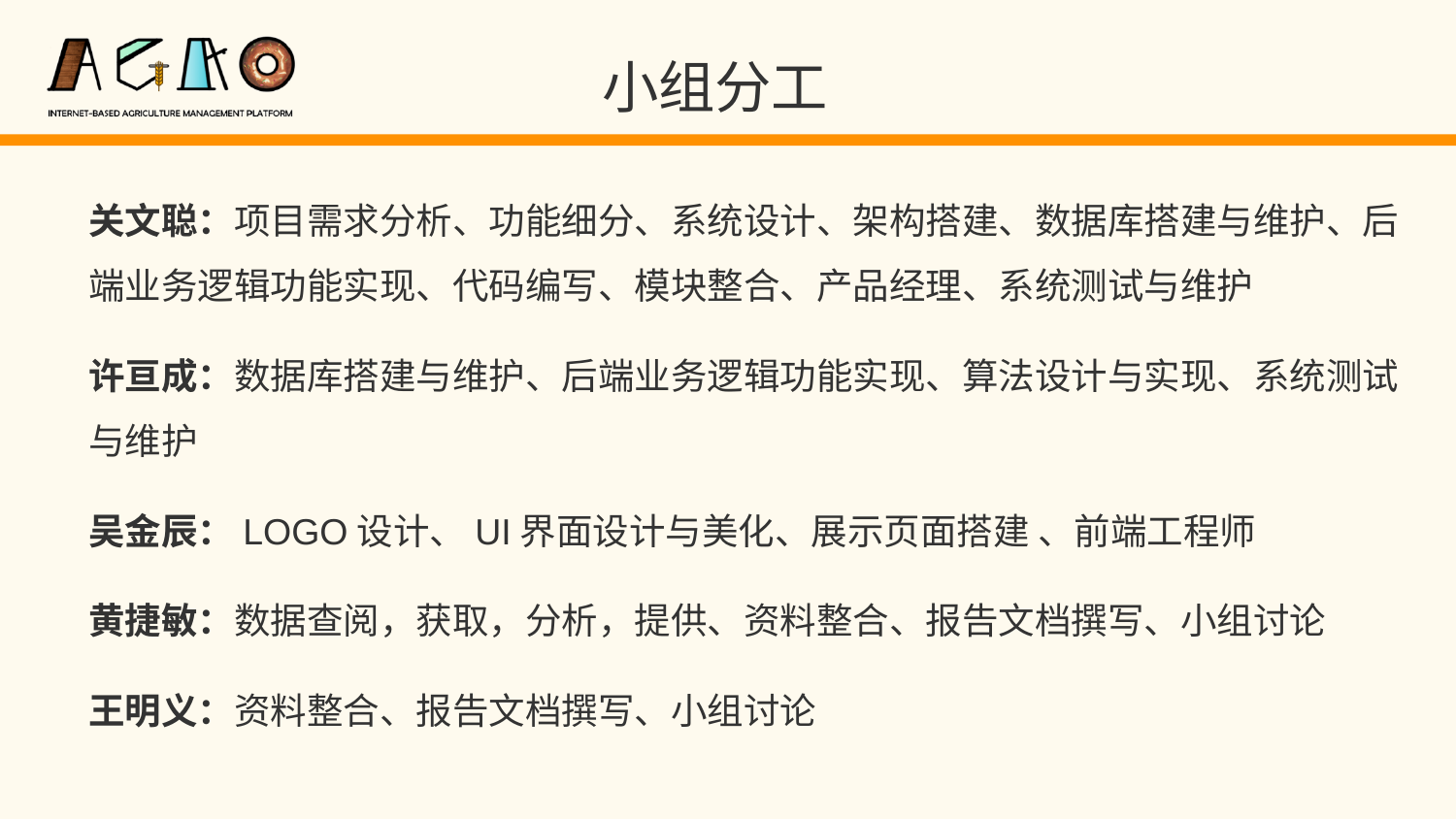

小组分工

关文聪：项目需求分析、功能细分、系统设计、架构搭建、数据库搭建与维护、后端业务逻辑功能实现、代码编写、模块整合、产品经理、系统测试与维护
许亘成：数据库搭建与维护、后端业务逻辑功能实现、算法设计与实现、系统测试与维护
吴金辰：LOGO设计、UI界面设计与美化、展示页面搭建 、前端工程师
黄捷敏：数据查阅，获取，分析，提供、资料整合、报告文档撰写、小组讨论
王明义：资料整合、报告文档撰写、小组讨论